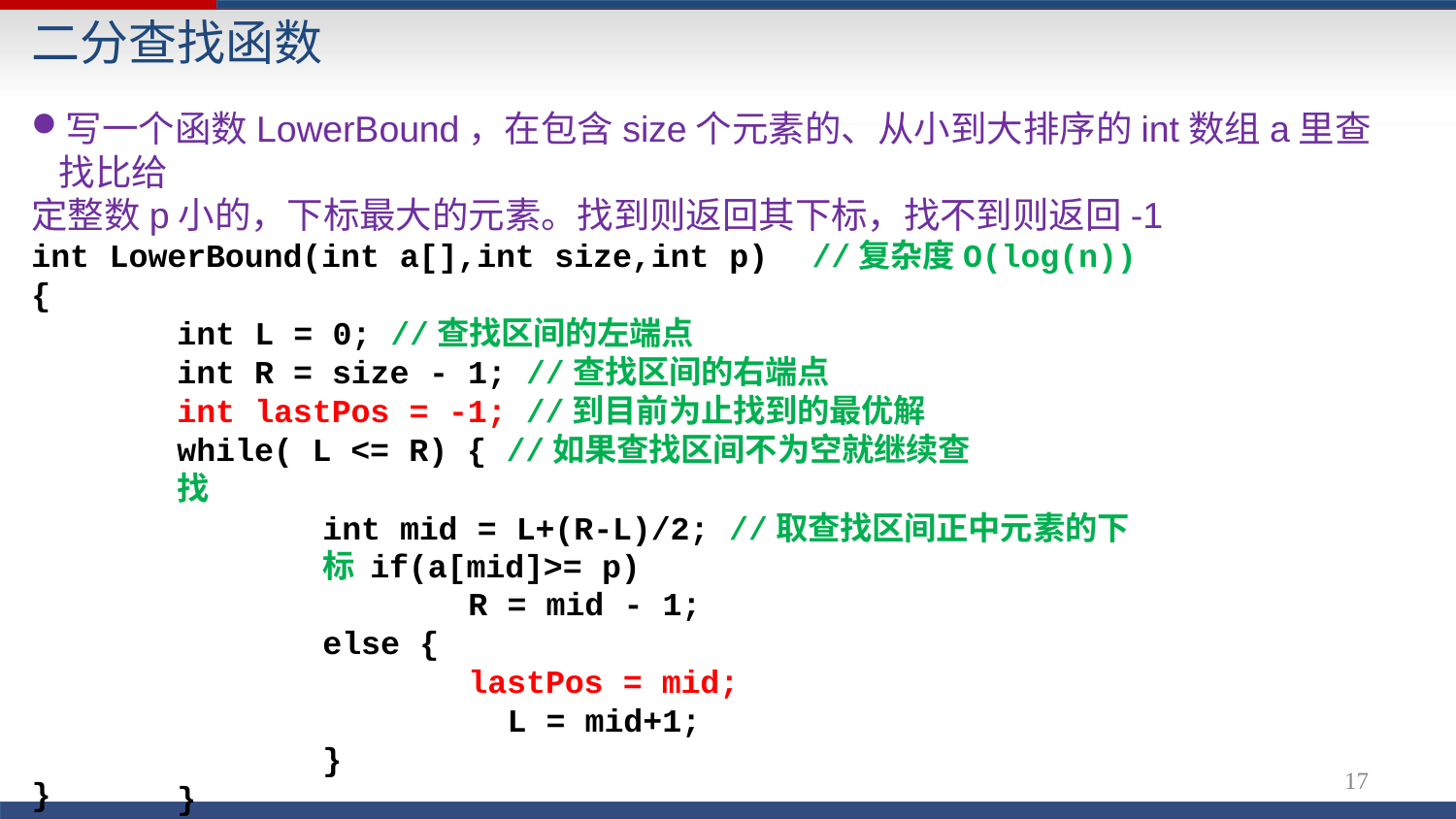

# 二分查找函数
写一个函数LowerBound，在包含size个元素的、从小到大排序的int数组a里查找比给
定整数p小的，下标最大的元素。找到则返回其下标，找不到则返回-1
int LowerBound(int a[],int size,int p)	//复杂度O(log(n))
{
int L = 0; //查找区间的左端点
int R = size - 1; //查找区间的右端点
int lastPos = -1; //到目前为止找到的最优解 while( L <= R) { //如果查找区间不为空就继续查找
int mid = L+(R-L)/2; //取查找区间正中元素的下标 if(a[mid]>= p)
R = mid - 1;
else {
lastPos = mid;   L = mid+1;
}
}
return lastPos;
17
}